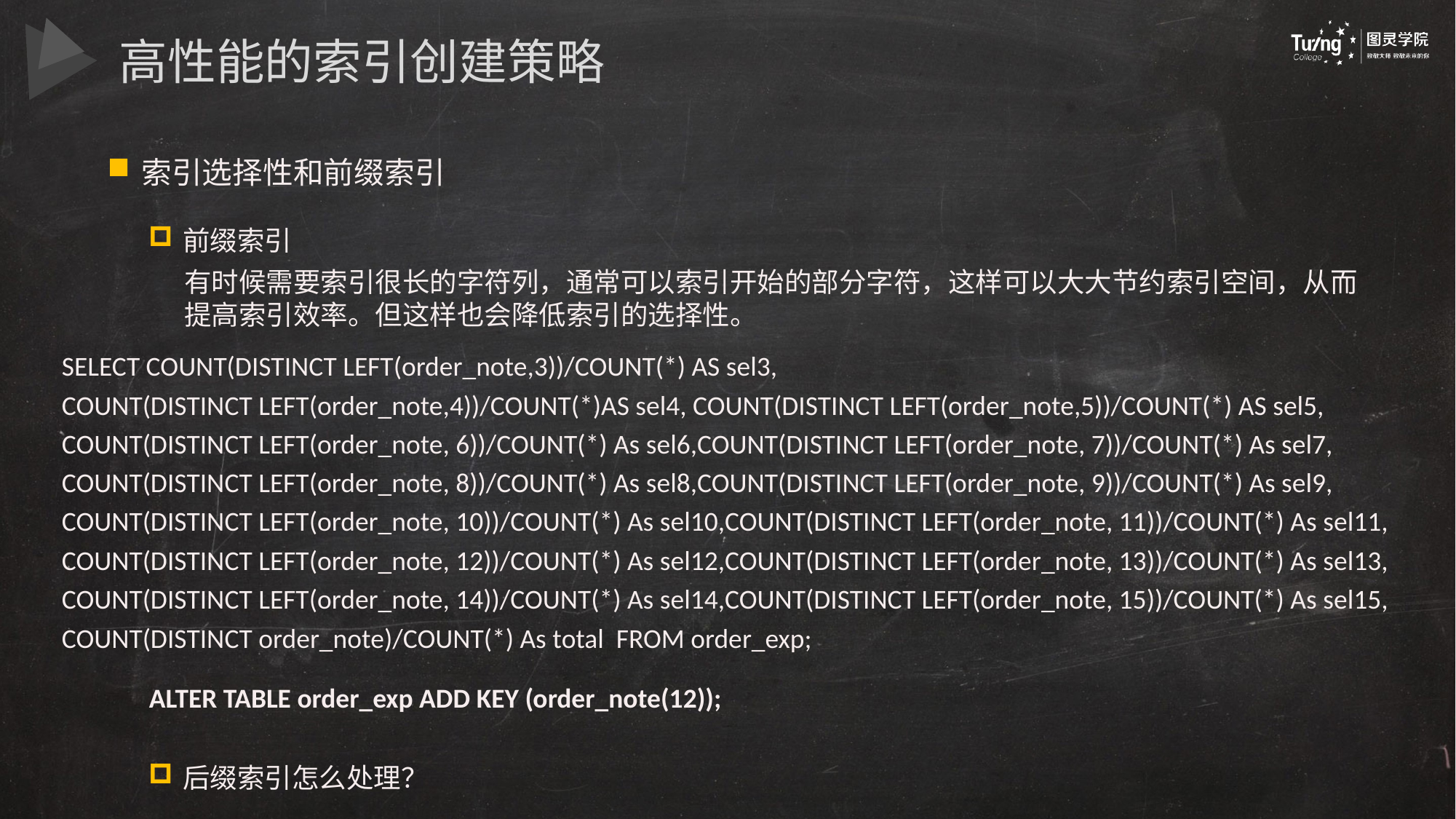

高性能的索引创建策略
索引选择性和前缀索引
前缀索引
有时候需要索引很长的字符列，通常可以索引开始的部分字符，这样可以大大节约索引空间，从而提高索引效率。但这样也会降低索引的选择性。
SELECT COUNT(DISTINCT LEFT(order_note,3))/COUNT(*) AS sel3,
COUNT(DISTINCT LEFT(order_note,4))/COUNT(*)AS sel4, COUNT(DISTINCT LEFT(order_note,5))/COUNT(*) AS sel5,
COUNT(DISTINCT LEFT(order_note, 6))/COUNT(*) As sel6,COUNT(DISTINCT LEFT(order_note, 7))/COUNT(*) As sel7,
COUNT(DISTINCT LEFT(order_note, 8))/COUNT(*) As sel8,COUNT(DISTINCT LEFT(order_note, 9))/COUNT(*) As sel9,
COUNT(DISTINCT LEFT(order_note, 10))/COUNT(*) As sel10,COUNT(DISTINCT LEFT(order_note, 11))/COUNT(*) As sel11,
COUNT(DISTINCT LEFT(order_note, 12))/COUNT(*) As sel12,COUNT(DISTINCT LEFT(order_note, 13))/COUNT(*) As sel13,
COUNT(DISTINCT LEFT(order_note, 14))/COUNT(*) As sel14,COUNT(DISTINCT LEFT(order_note, 15))/COUNT(*) As sel15,
COUNT(DISTINCT order_note)/COUNT(*) As total  FROM order_exp;
ALTER TABLE order_exp ADD KEY (order_note(12));
后缀索引怎么处理？